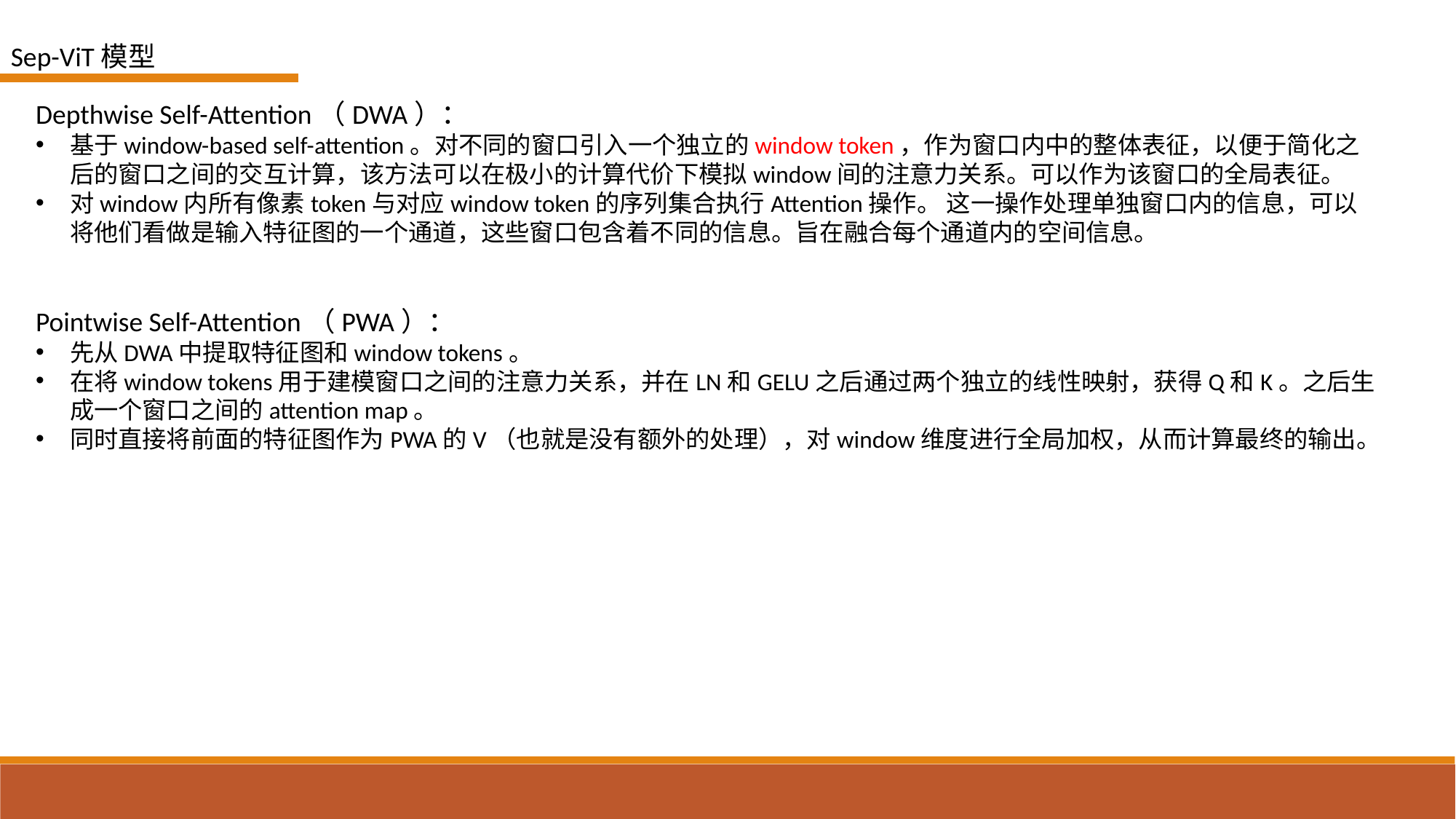

Sep-ViT模型
Depthwise Self-Attention（DWA）：
基于window-based self-attention。对不同的窗口引入一个独立的window token，作为窗口内中的整体表征，以便于简化之后的窗口之间的交互计算，该方法可以在极小的计算代价下模拟window间的注意力关系。可以作为该窗口的全局表征。
对window内所有像素token与对应window token的序列集合执行Attention操作。 这一操作处理单独窗口内的信息，可以将他们看做是输入特征图的一个通道，这些窗口包含着不同的信息。旨在融合每个通道内的空间信息。

Pointwise Self-Attention（PWA）：
先从DWA中提取特征图和window tokens。
在将window tokens用于建模窗口之间的注意力关系，并在LN和GELU之后通过两个独立的线性映射，获得Q和K。之后生成一个窗口之间的attention map。
同时直接将前面的特征图作为PWA的V（也就是没有额外的处理），对window维度进行全局加权，从而计算最终的输出。